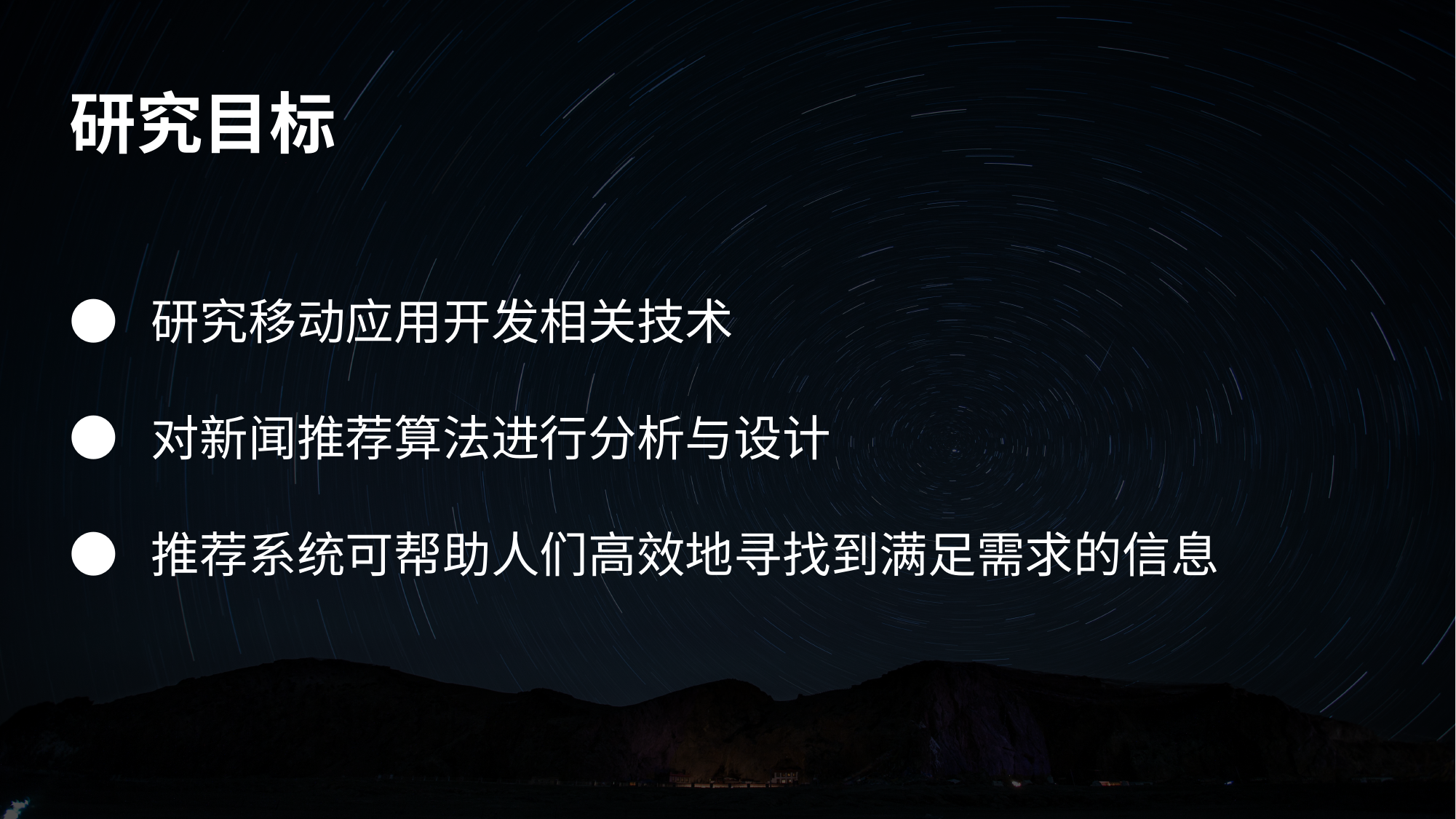

研究目标
●  研究移动应用开发相关技术
●  对新闻推荐算法进行分析与设计
●  推荐系统可帮助人们高效地寻找到满足需求的信息